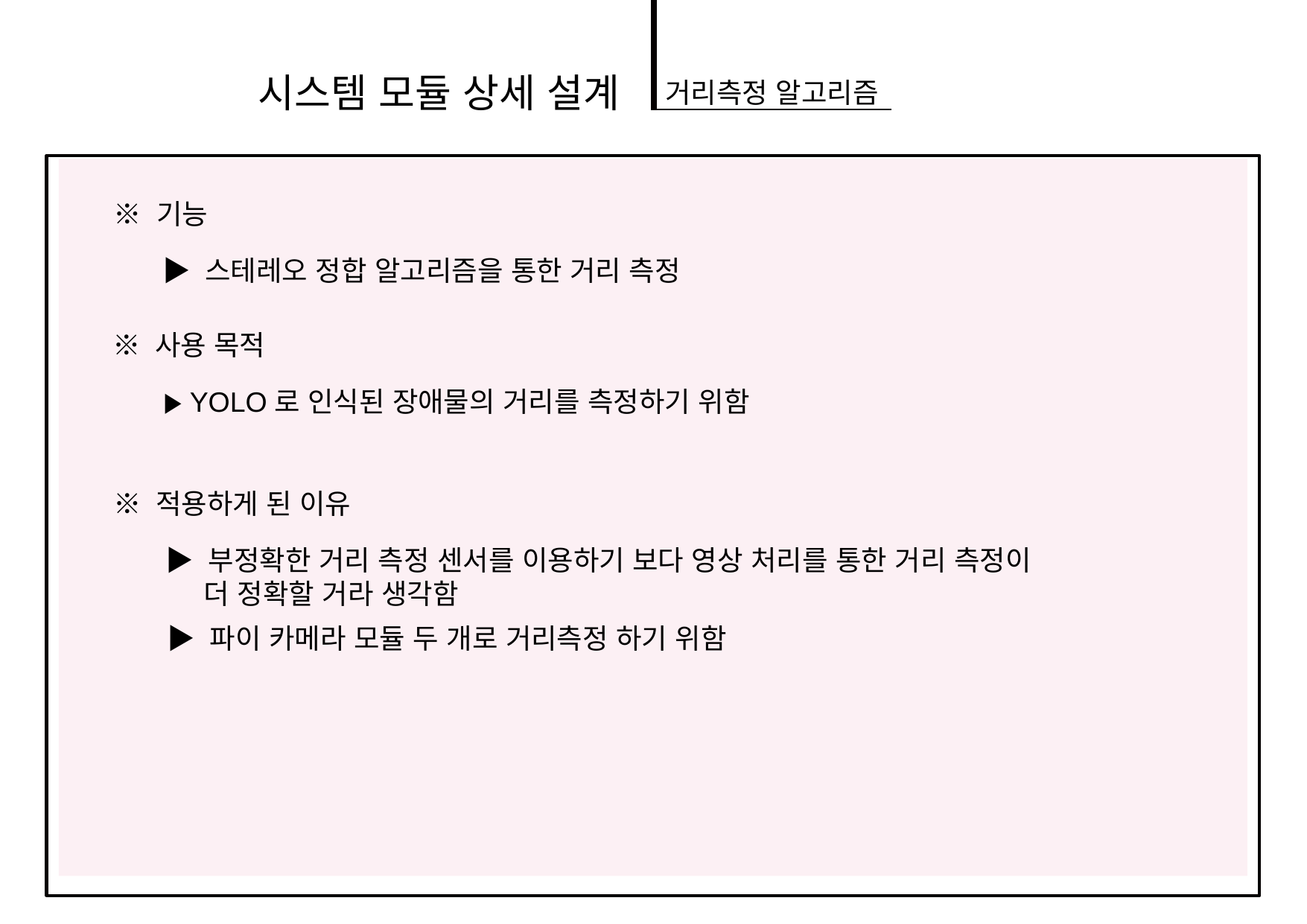

시스템 모듈 상세 설계
거리측정 알고리즘

※ 기능
▶ 스테레오 정합 알고리즘을 통한 거리 측정
※ 사용 목적
▶ YOLO로 인식된 장애물의 거리를 측정하기 위함
※ 적용하게 된 이유
▶ 부정확한 거리 측정 센서를 이용하기 보다 영상 처리를 통한 거리 측정이
    더 정확할 거라 생각함
▶ 파이 카메라 모듈 두 개로 거리측정 하기 위함